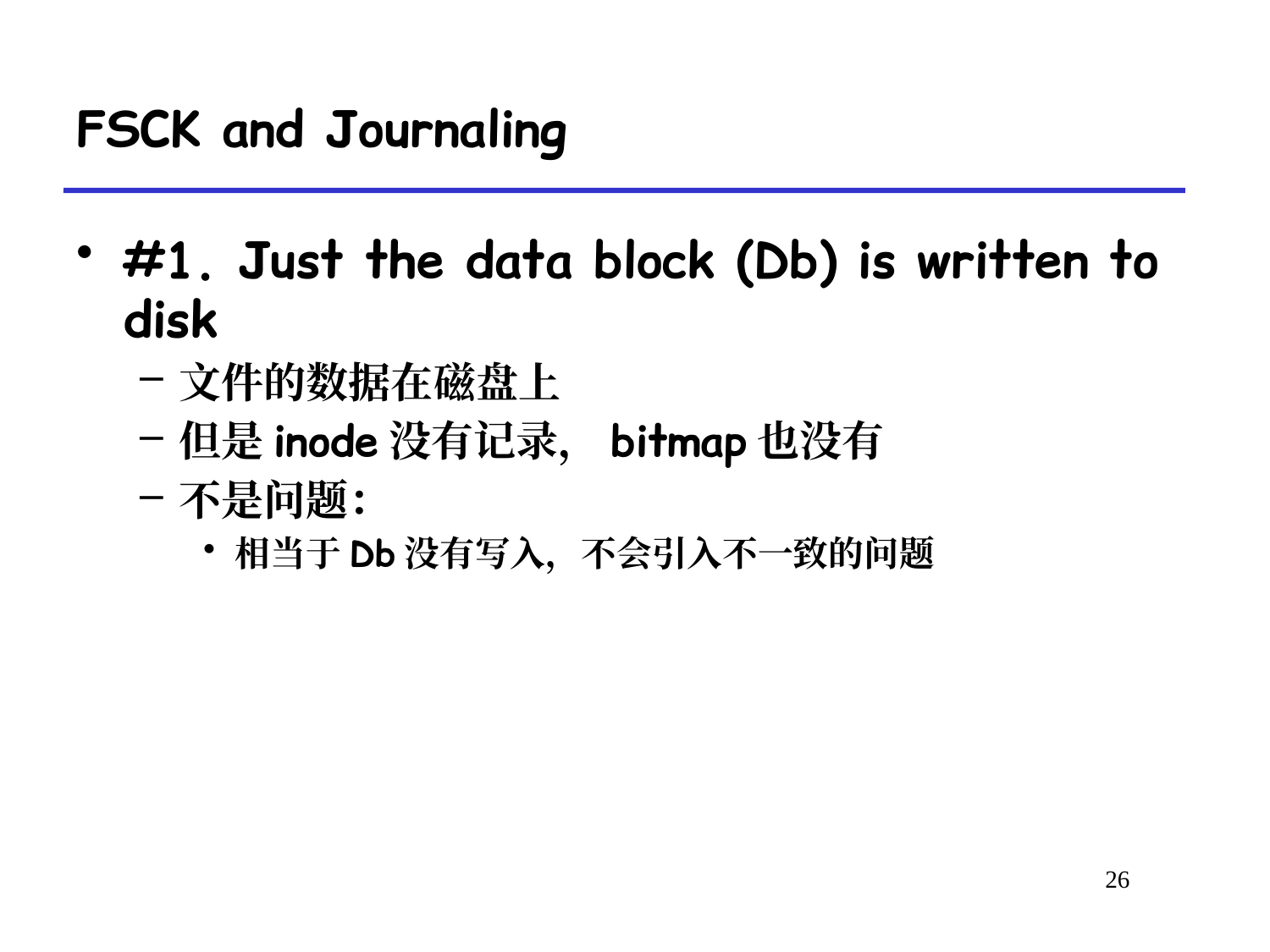

# FSCK and Journaling
#1. Just the data block (Db) is written to disk
文件的数据在磁盘上
但是inode没有记录，bitmap也没有
不是问题：
相当于Db没有写入，不会引入不一致的问题

26